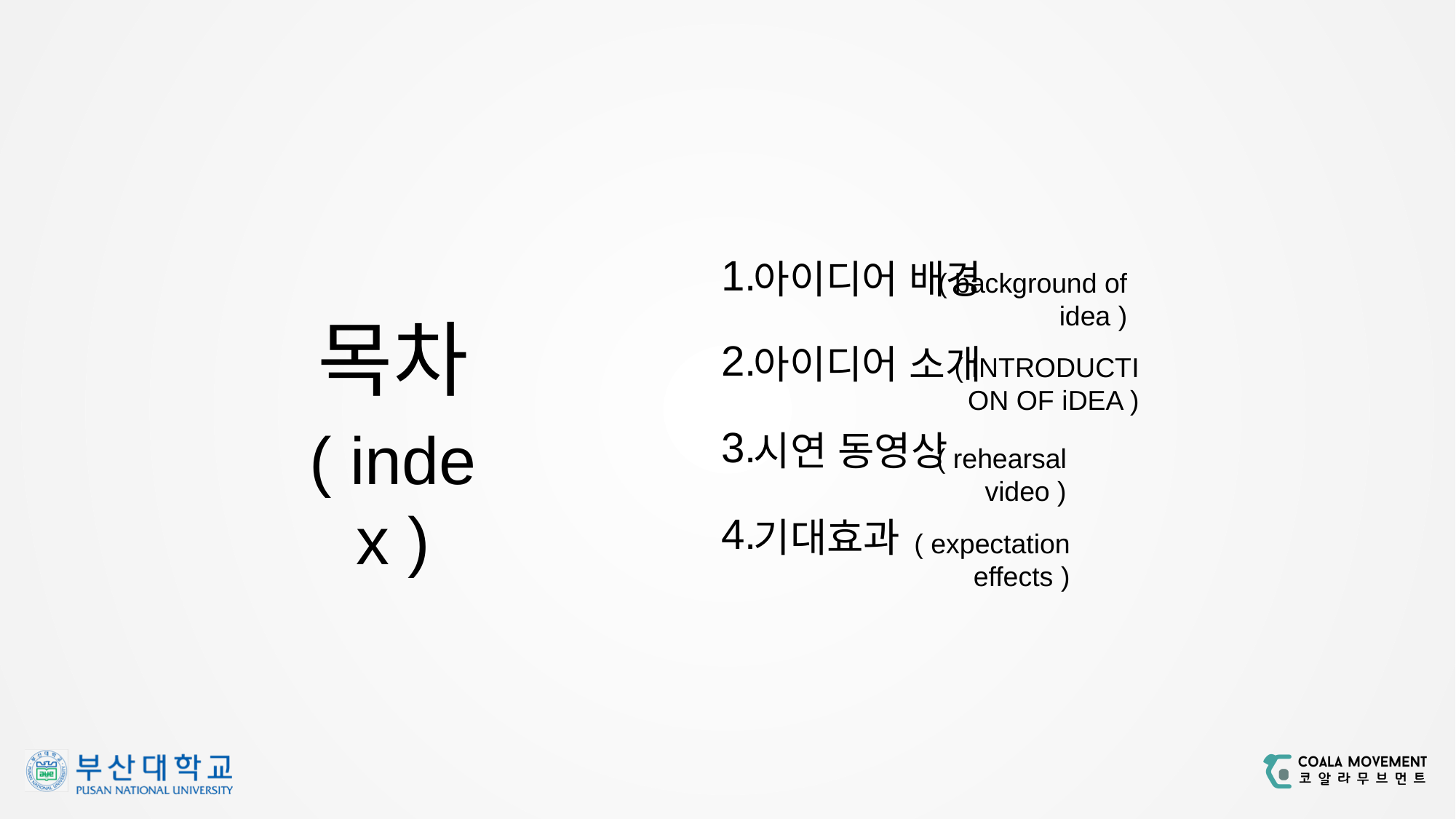

1.
아이디어 배경
( background of idea )
목차
2.
아이디어 소개
( INTRODUCTION OF iDEA )
( index )
3.
시연 동영상
( rehearsal video )
4.
기대효과
( expectation effects )